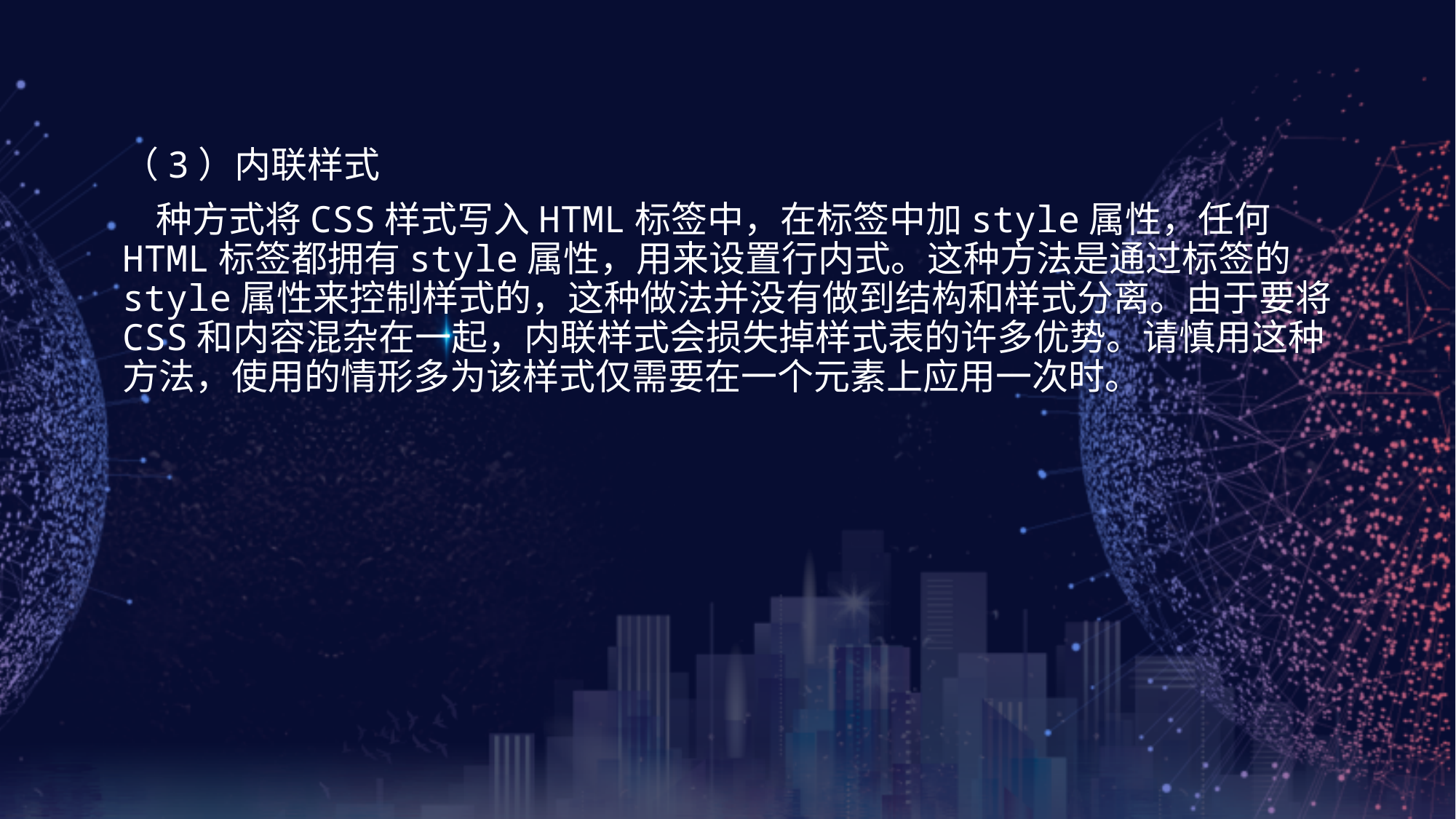

（3）内联样式
   种方式将CSS样式写入HTML标签中，在标签中加style属性，任何HTML标签都拥有style属性，用来设置行内式。这种方法是通过标签的style属性来控制样式的，这种做法并没有做到结构和样式分离。由于要将CSS和内容混杂在一起，内联样式会损失掉样式表的许多优势。请慎用这种方法，使用的情形多为该样式仅需要在一个元素上应用一次时。